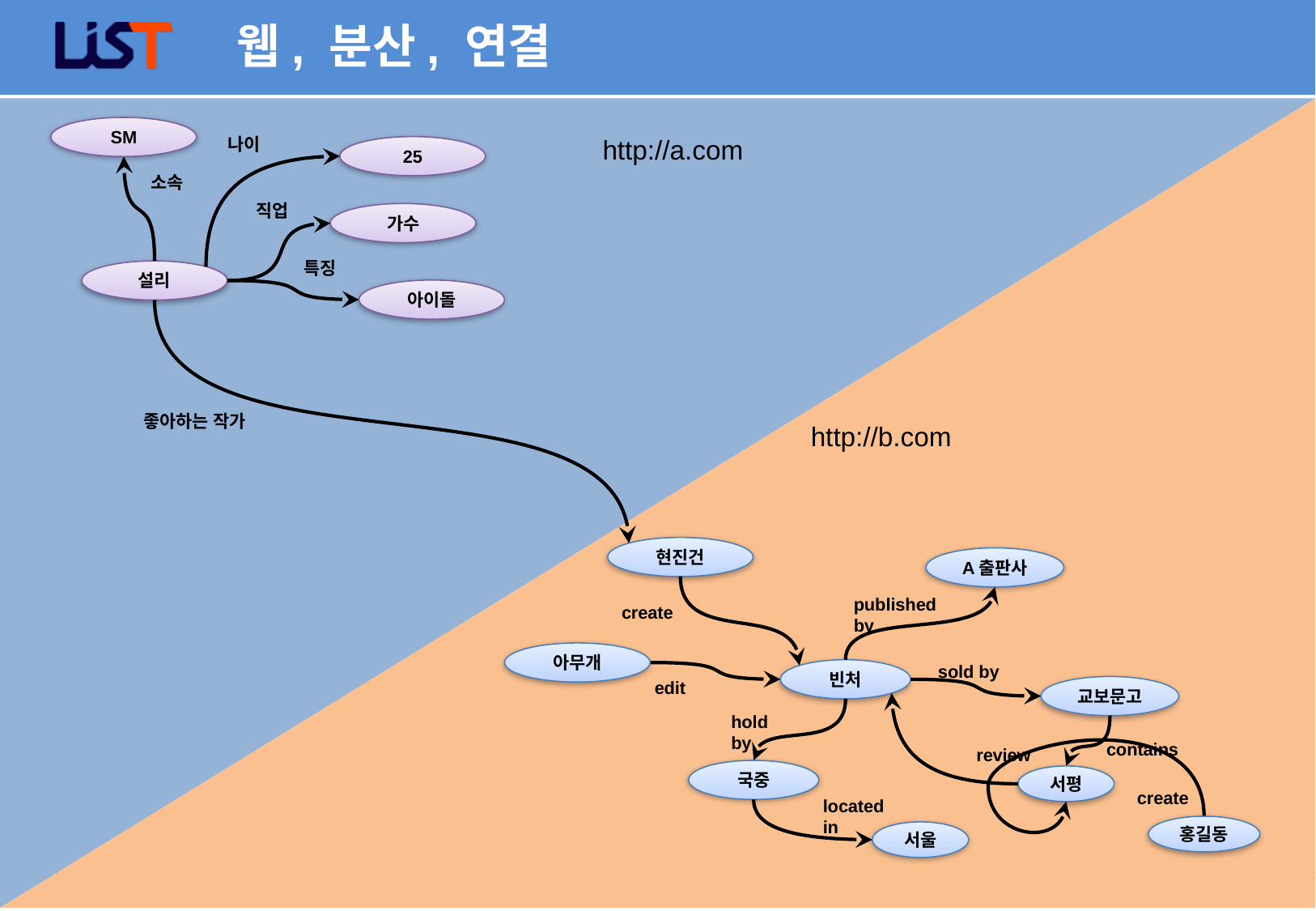

# 웹, 분산, 연결

SM
나이
http://a.com
25
소속
직업
가수
특징
설리
아이돌
좋아하는 작가
http://b.com
현진건
A출판사
published by
create
아무개
sold by
빈처
edit
교보문고
hold by
contains
review
국중
서평
create
located in
홍길동
서울